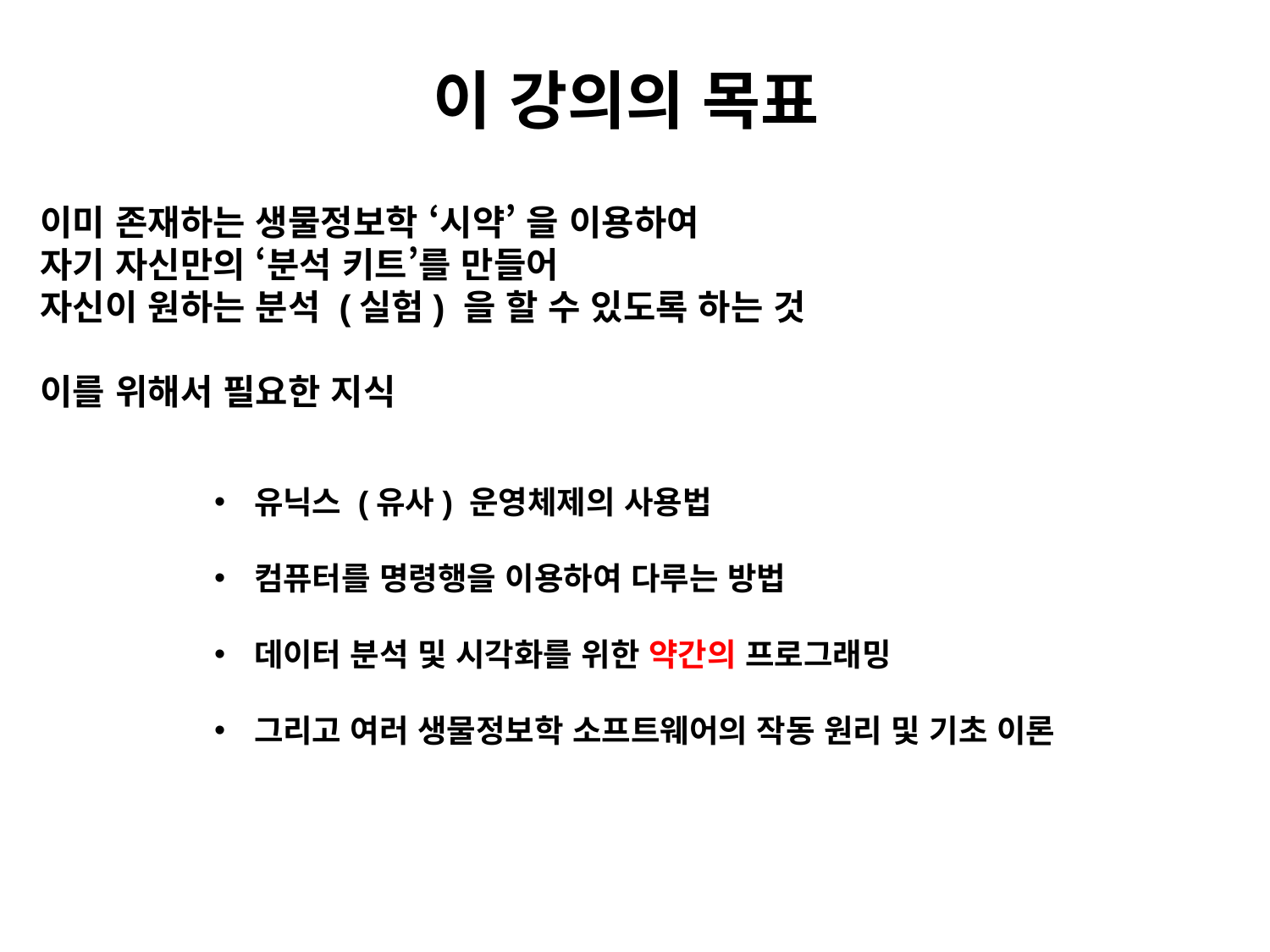

# 이 강의의 목표
이미 존재하는 생물정보학 ‘시약’ 을 이용하여
자기 자신만의 ‘분석 키트’를 만들어
자신이 원하는 분석 (실험) 을 할 수 있도록 하는 것

이를 위해서 필요한 지식
유닉스 (유사) 운영체제의 사용법

컴퓨터를 명령행을 이용하여 다루는 방법

데이터 분석 및 시각화를 위한 약간의 프로그래밍

그리고 여러 생물정보학 소프트웨어의 작동 원리 및 기초 이론